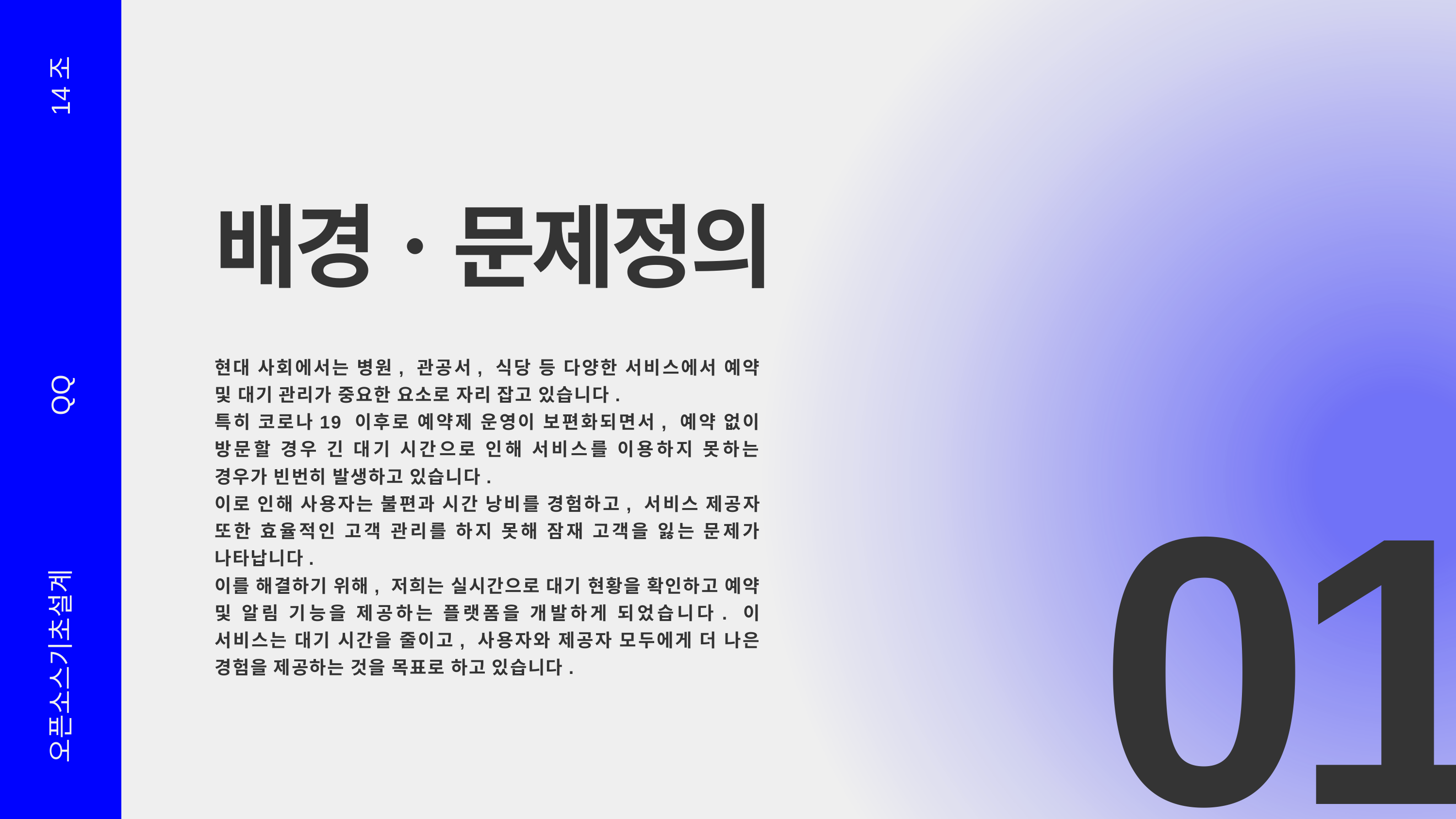

14조
배경ㆍ문제정의
현대 사회에서는 병원, 관공서, 식당 등 다양한 서비스에서 예약 및 대기 관리가 중요한 요소로 자리 잡고 있습니다.
특히 코로나19 이후로 예약제 운영이 보편화되면서, 예약 없이 방문할 경우 긴 대기 시간으로 인해 서비스를 이용하지 못하는 경우가 빈번히 발생하고 있습니다.
이로 인해 사용자는 불편과 시간 낭비를 경험하고, 서비스 제공자 또한 효율적인 고객 관리를 하지 못해 잠재 고객을 잃는 문제가 나타납니다.
이를 해결하기 위해, 저희는 실시간으로 대기 현황을 확인하고 예약 및 알림 기능을 제공하는 플랫폼을 개발하게 되었습니다. 이 서비스는 대기 시간을 줄이고, 사용자와 제공자 모두에게 더 나은 경험을 제공하는 것을 목표로 하고 있습니다.

QQ
01
오픈소스기초설계